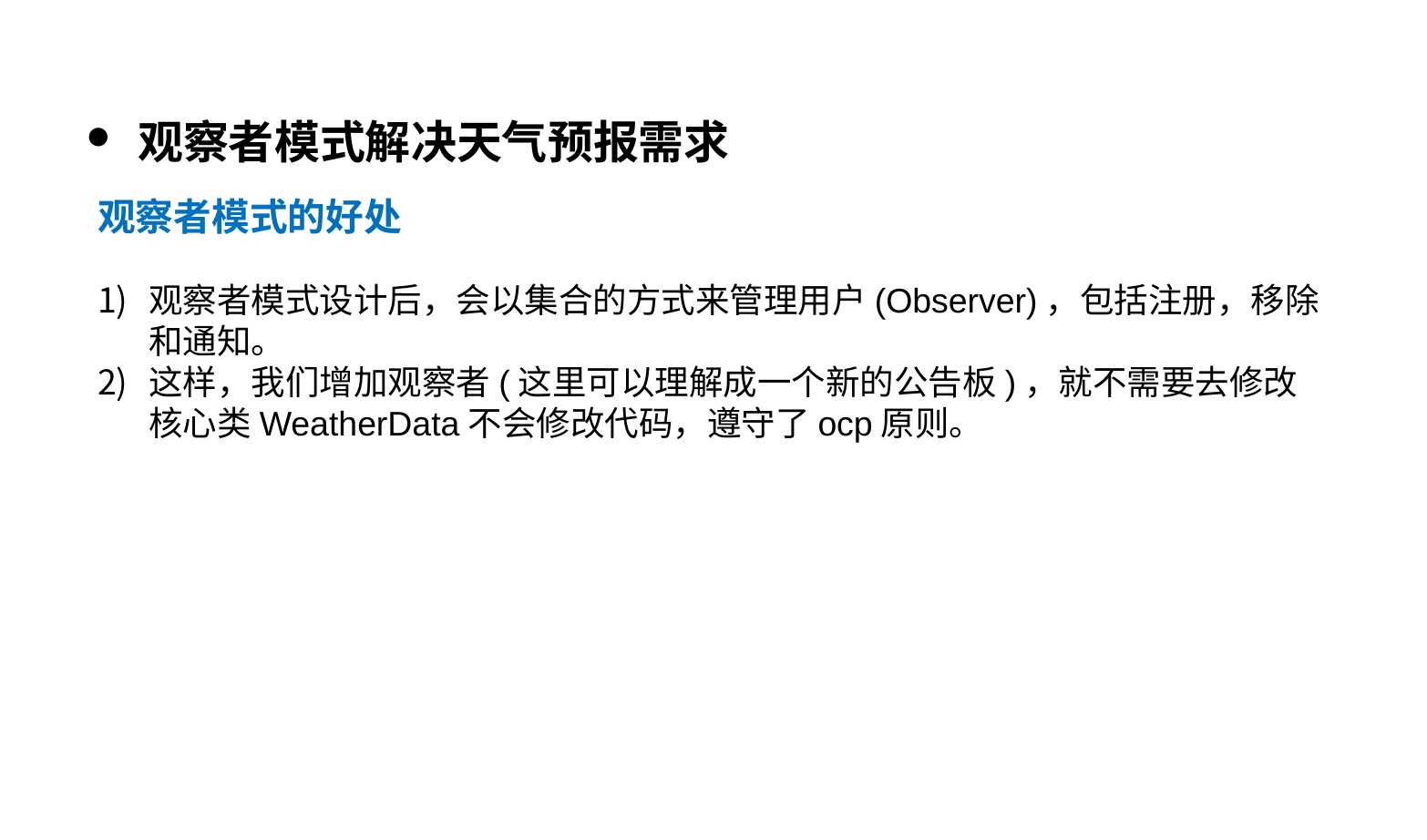

观察者模式解决天气预报需求

观察者模式的好处

观察者模式设计后，会以集合的方式来管理用户(Observer)，包括注册，移除和通知。
这样，我们增加观察者(这里可以理解成一个新的公告板)，就不需要去修改核心类WeatherData不会修改代码，遵守了ocp原则。